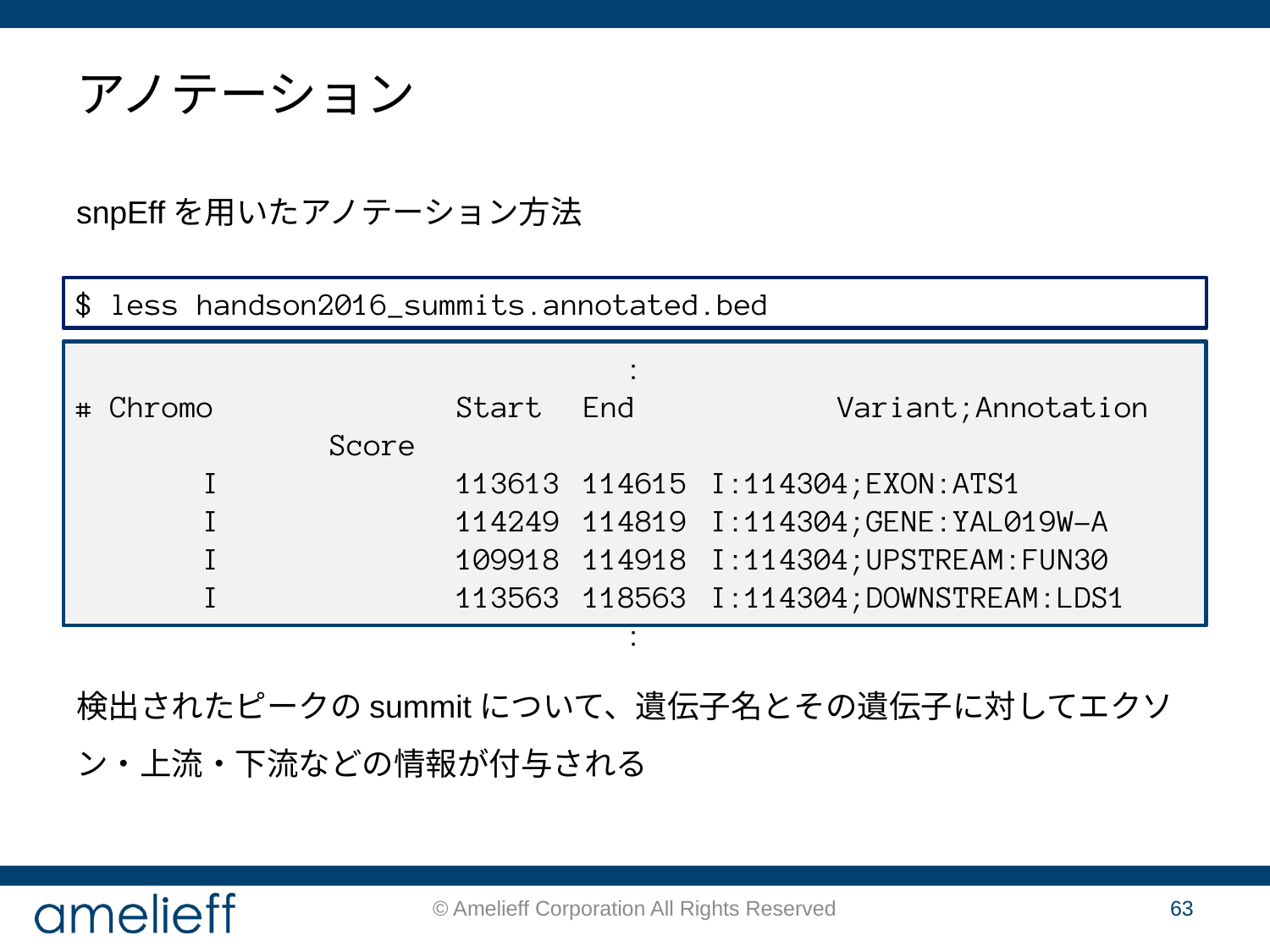

# アノテーション
snpEffを用いたアノテーション方法
$ less handson2016_summits.annotated.bed
:
# Chromo		Start	End		Variant;Annotation		Score
	I		113613	114615	I:114304;EXON:ATS1
	I		114249	114819	I:114304;GENE:YAL019W-A
	I		109918	114918	I:114304;UPSTREAM:FUN30
	I		113563	118563	I:114304;DOWNSTREAM:LDS1
:
検出されたピークのsummitについて、遺伝子名とその遺伝子に対してエクソン・上流・下流などの情報が付与される
© Amelieff Corporation All Rights Reserved
63